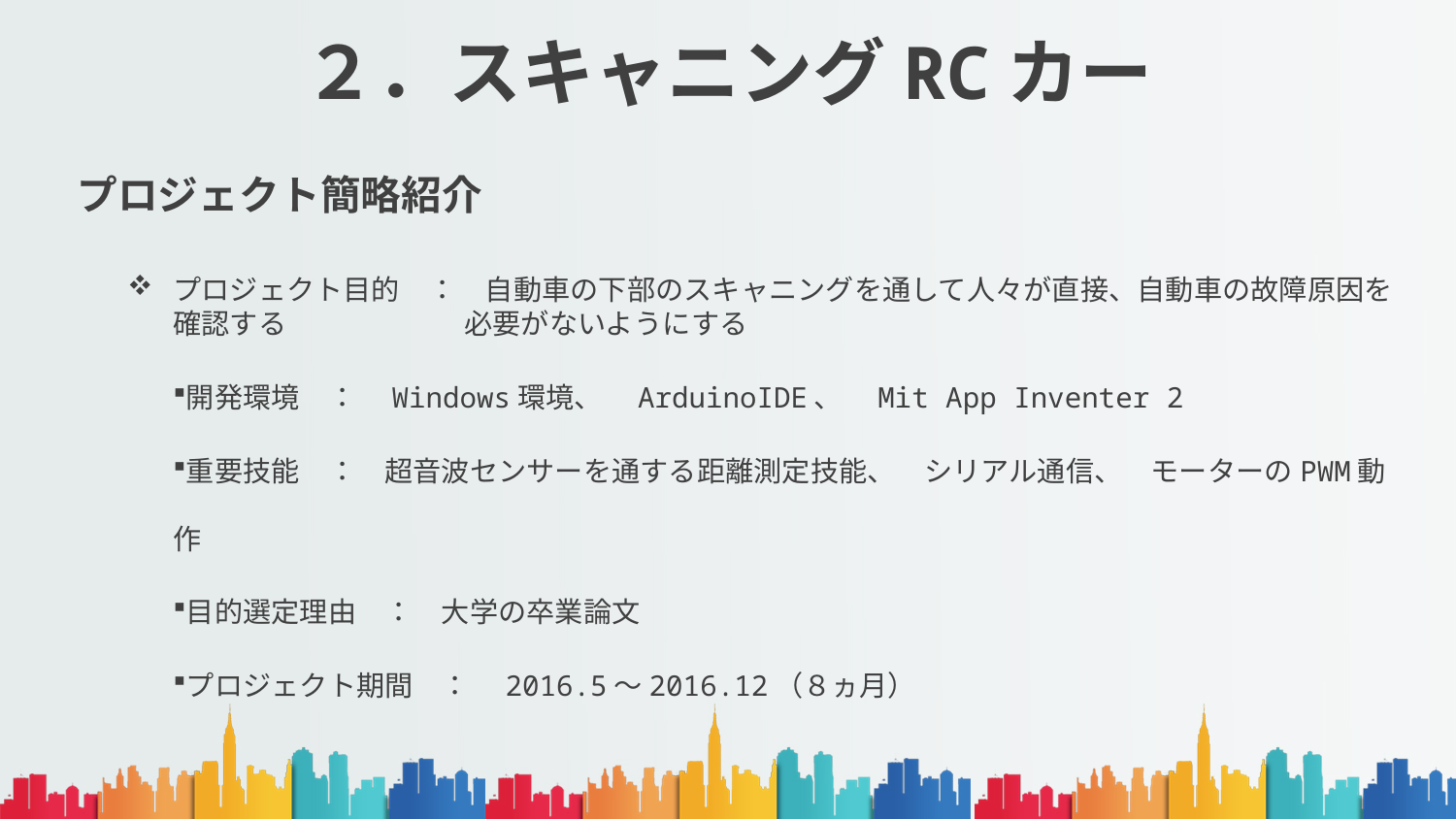

# ２．スキャニングRCカー
プロジェクト簡略紹介
プロジェクト目的　：　自動車の下部のスキャニングを通して人々が直接、自動車の故障原因を確認する		必要がないようにする
開発環境　：　Windows環境、　ArduinoIDE、　Mit App Inventer 2
重要技能　：　超音波センサーを通する距離測定技能、　シリアル通信、　モーターのPWM動作
目的選定理由　：　大学の卒業論文
プロジェクト期間　：　2016.5～2016.12（８ヵ月）